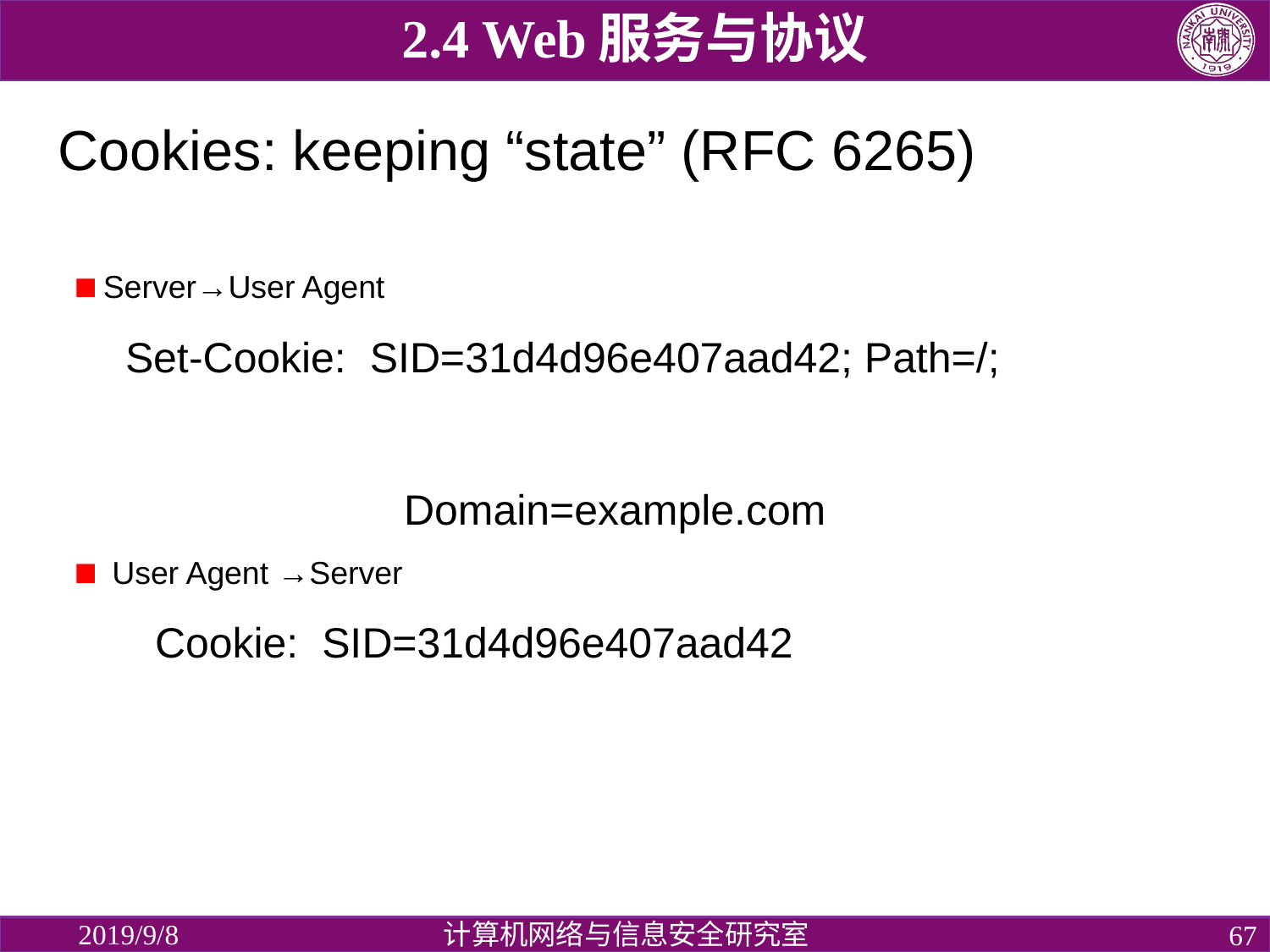

2.4 Web服务与协议
# Cookies: keeping “state” (RFC 6265)
 Server→User Agent
      Set-Cookie:  SID=31d4d96e407aad42; Path=/;
                            Domain=example.com
  User Agent →Server
       Cookie:  SID=31d4d96e407aad42